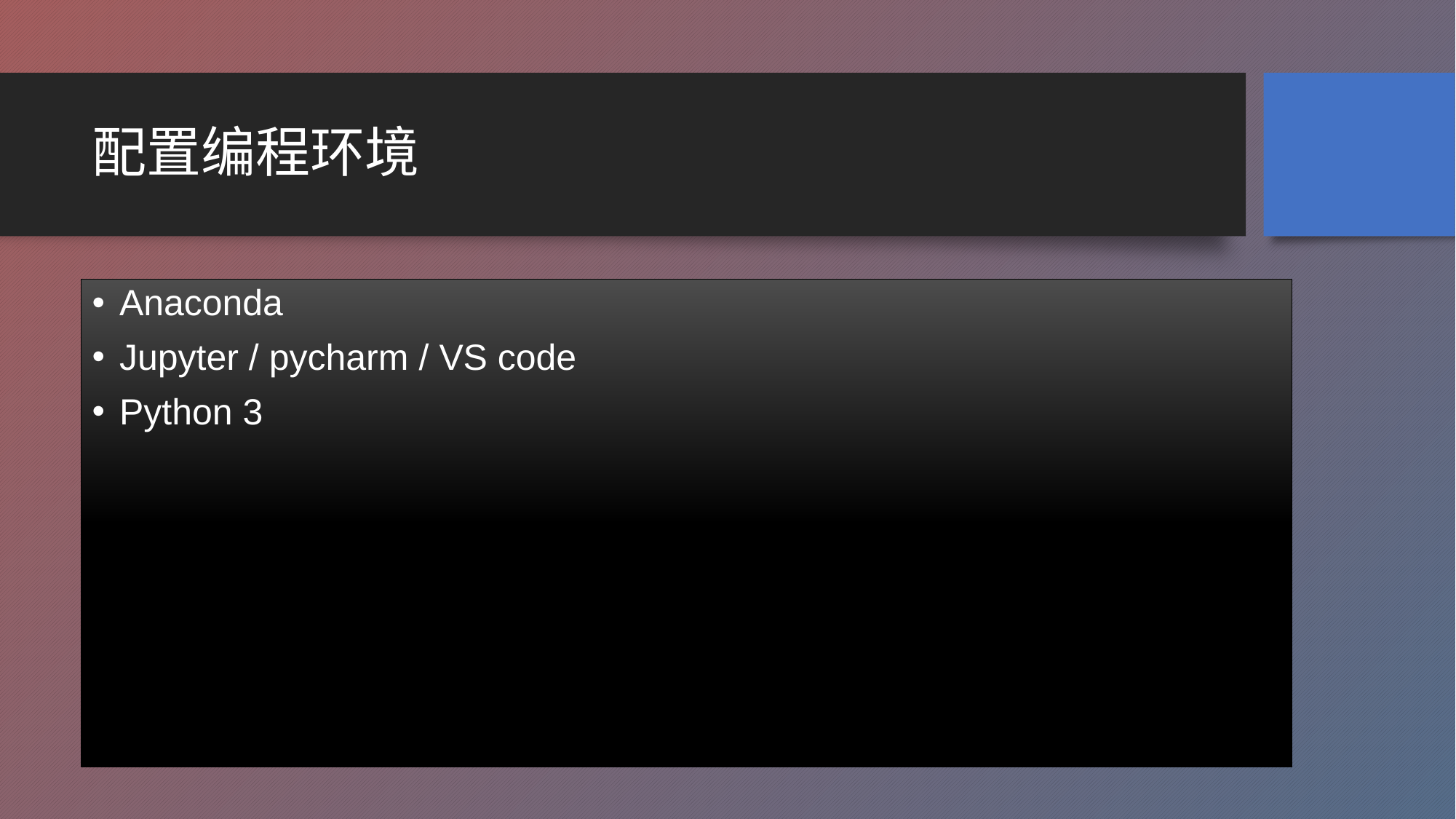

# 配置编程环境
Anaconda
Jupyter / pycharm / VS code
Python 3